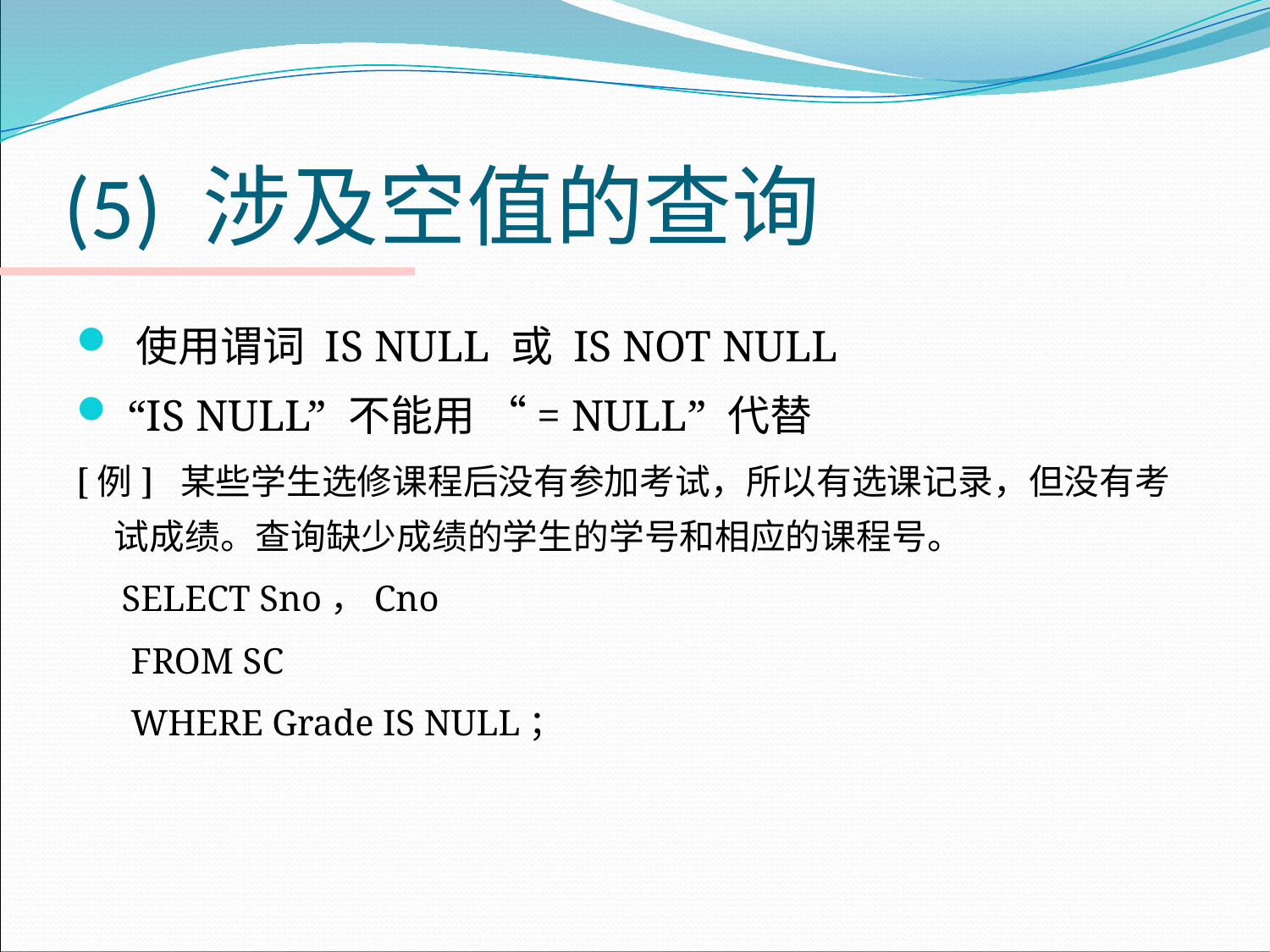

# (5) 涉及空值的查询
 使用谓词 IS NULL 或 IS NOT NULL
 “IS NULL” 不能用 “= NULL” 代替
[例]  某些学生选修课程后没有参加考试，所以有选课记录，但没有考试成绩。查询缺少成绩的学生的学号和相应的课程号。
     SELECT Sno，Cno
      FROM SC
      WHERE Grade IS NULL；

272